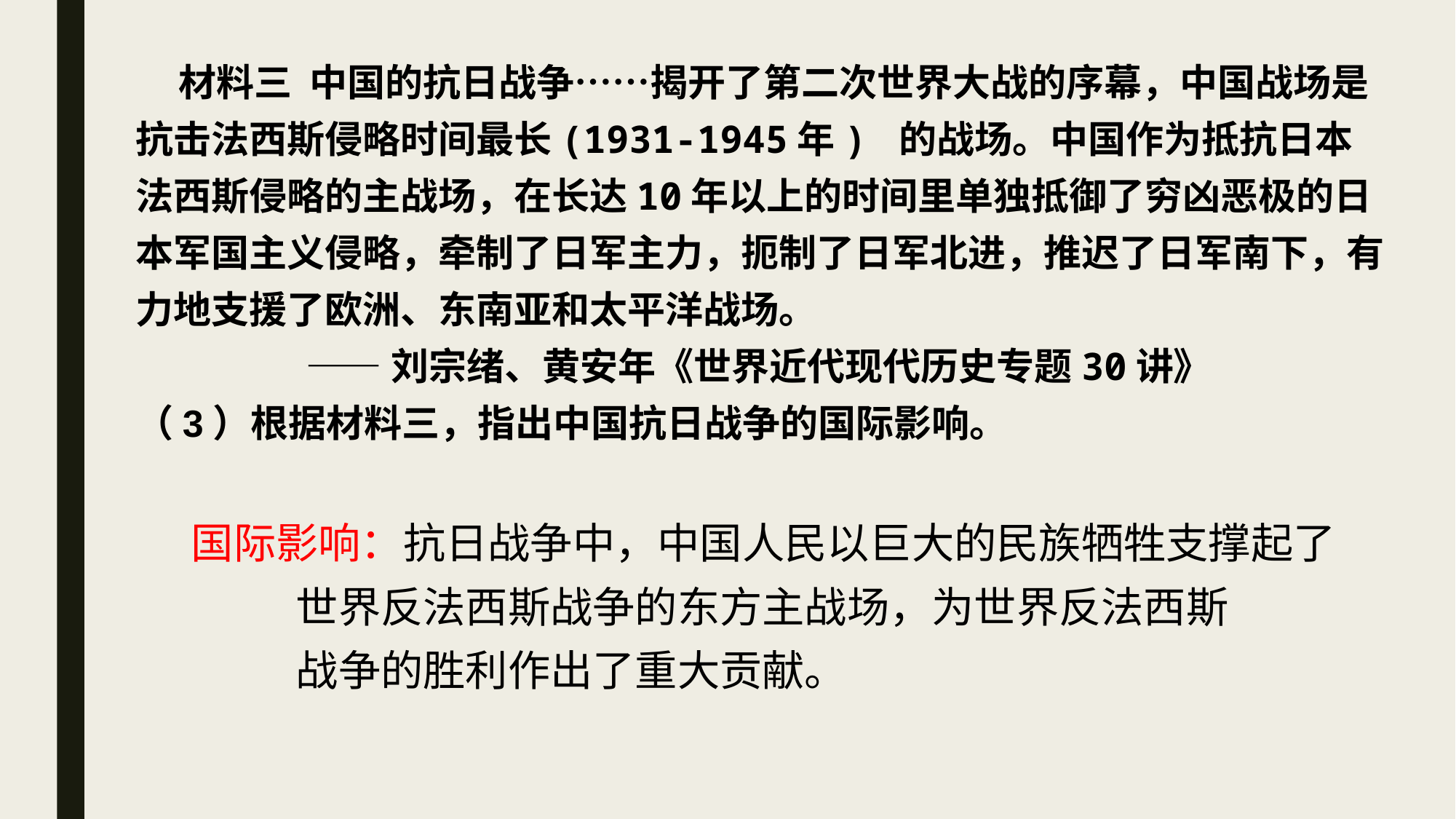

材料三  中国的抗日战争……揭开了第二次世界大战的序幕，中国战场是抗击法西斯侵略时间最长(1931-1945年) 的战场。中国作为抵抗日本法西斯侵略的主战场，在长达10年以上的时间里单独抵御了穷凶恶极的日本军国主义侵略，牵制了日军主力，扼制了日军北进，推迟了日军南下，有力地支援了欧洲、东南亚和太平洋战场。
                    ——刘宗绪、黄安年《世界近代现代历史专题30讲》
（3）根据材料三，指出中国抗日战争的国际影响。
国际影响：抗日战争中，中国人民以巨大的民族牺牲支撑起了
          世界反法西斯战争的东方主战场，为世界反法西斯
          战争的胜利作出了重大贡献。